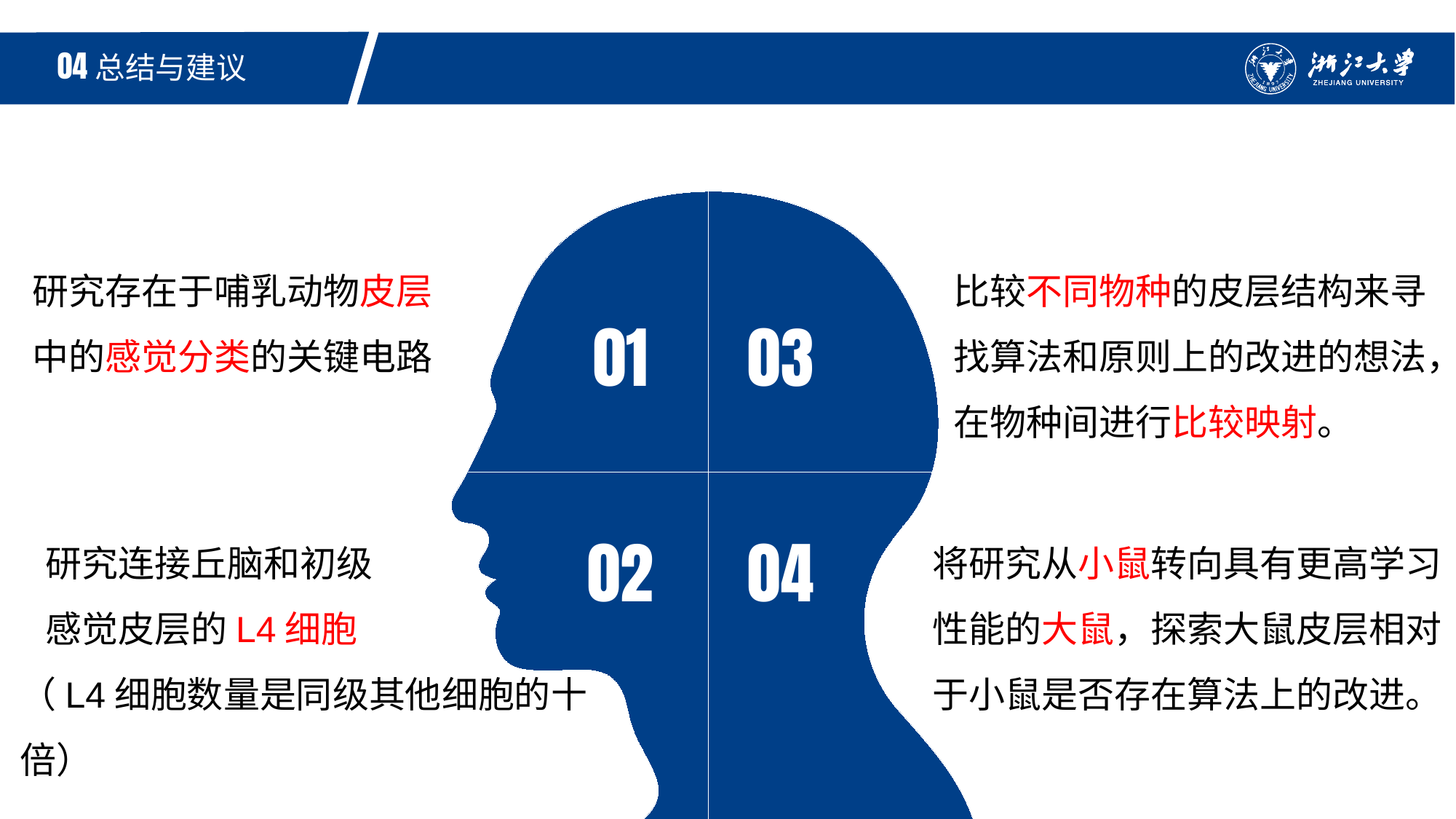

04总结与建议

研究存在于哺乳动物皮层
中的感觉分类的关键电路
比较不同物种的皮层结构来寻找算法和原则上的改进的想法，在物种间进行比较映射。
01
03
02
04
  研究连接丘脑和初级
  感觉皮层的L4细胞
（L4细胞数量是同级其他细胞的十倍）
将研究从小鼠转向具有更高学习性能的大鼠，探索大鼠皮层相对于小鼠是否存在算法上的改进。